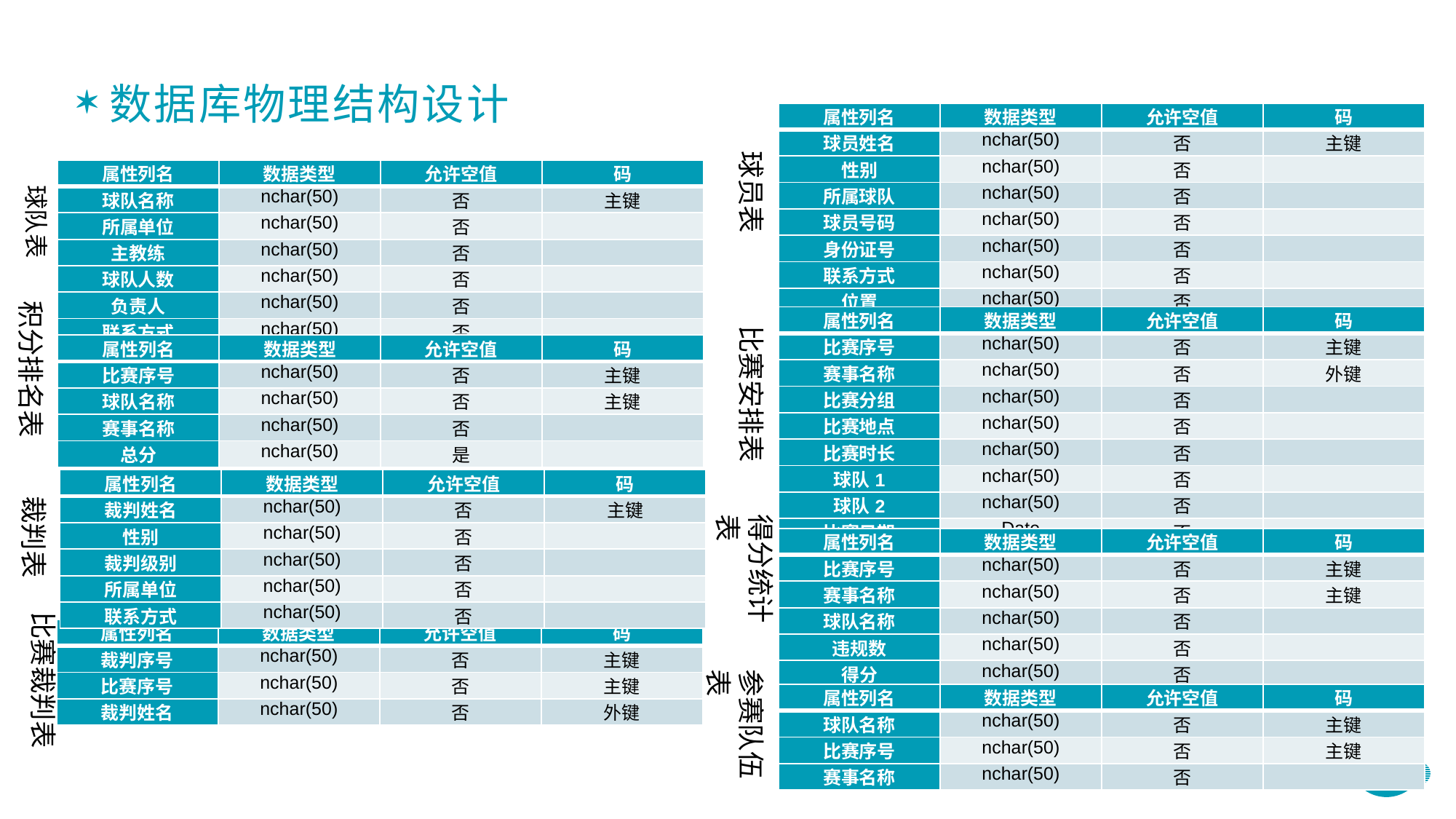

数据库物理结构设计
| 属性列名 | 数据类型 | 允许空值 | 码 |
| --- | --- | --- | --- |
| 球员姓名 | nchar(50) | 否 | 主键 |
| 性别 | nchar(50) | 否 |  |
| 所属球队 | nchar(50) | 否 |  |
| 球员号码 | nchar(50) | 否 |  |
| 身份证号 | nchar(50) | 否 |  |
| 联系方式 | nchar(50) | 否 |  |
| 位置 | nchar(50) | 否 |  |
球员表
| 属性列名 | 数据类型 | 允许空值 | 码 |
| --- | --- | --- | --- |
| 球队名称 | nchar(50) | 否 | 主键 |
| 所属单位 | nchar(50) | 否 |  |
| 主教练 | nchar(50) | 否 |  |
| 球队人数 | nchar(50) | 否 |  |
| 负责人 | nchar(50) | 否 |  |
| 联系方式 | nchar(50) | 否 |  |
球队表
积分排名表
| 属性列名 | 数据类型 | 允许空值 | 码 |
| --- | --- | --- | --- |
| 比赛序号 | nchar(50) | 否 | 主键 |
| 赛事名称 | nchar(50) | 否 | 外键 |
| 比赛分组 | nchar(50) | 否 |  |
| 比赛地点 | nchar(50) | 否 |  |
| 比赛时长 | nchar(50) | 否 |  |
| 球队1 | nchar(50) | 否 |  |
| 球队2 | nchar(50) | 否 |  |
| 比赛日期 | Date | 否 |  |
比赛安排表
| 属性列名 | 数据类型 | 允许空值 | 码 |
| --- | --- | --- | --- |
| 比赛序号 | nchar(50) | 否 | 主键 |
| 球队名称 | nchar(50) | 否 | 主键 |
| 赛事名称 | nchar(50) | 否 |  |
| 总分 | nchar(50) | 是 |  |

| 属性列名 | 数据类型 | 允许空值 | 码 |
| --- | --- | --- | --- |
| 裁判姓名 | nchar(50) | 否 | 主键 |
| 性别 | nchar(50) | 否 |  |
| 裁判级别 | nchar(50) | 否 |  |
| 所属单位 | nchar(50) | 否 |  |
| 联系方式 | nchar(50) | 否 |  |
裁判表
得分统计表
| 属性列名 | 数据类型 | 允许空值 | 码 |
| --- | --- | --- | --- |
| 比赛序号 | nchar(50) | 否 | 主键 |
| 赛事名称 | nchar(50) | 否 | 主键 |
| 球队名称 | nchar(50) | 否 |  |
| 违规数 | nchar(50) | 否 |  |
| 得分 | nchar(50) | 否 |  |
比赛裁判表
| 属性列名 | 数据类型 | 允许空值 | 码 |
| --- | --- | --- | --- |
| 裁判序号 | nchar(50) | 否 | 主键 |
| 比赛序号 | nchar(50) | 否 | 主键 |
| 裁判姓名 | nchar(50) | 否 | 外键 |
参赛队伍表
| 属性列名 | 数据类型 | 允许空值 | 码 |
| --- | --- | --- | --- |
| 球队名称 | nchar(50) | 否 | 主键 |
| 比赛序号 | nchar(50) | 否 | 主键 |
| 赛事名称 | nchar(50) | 否 |  |